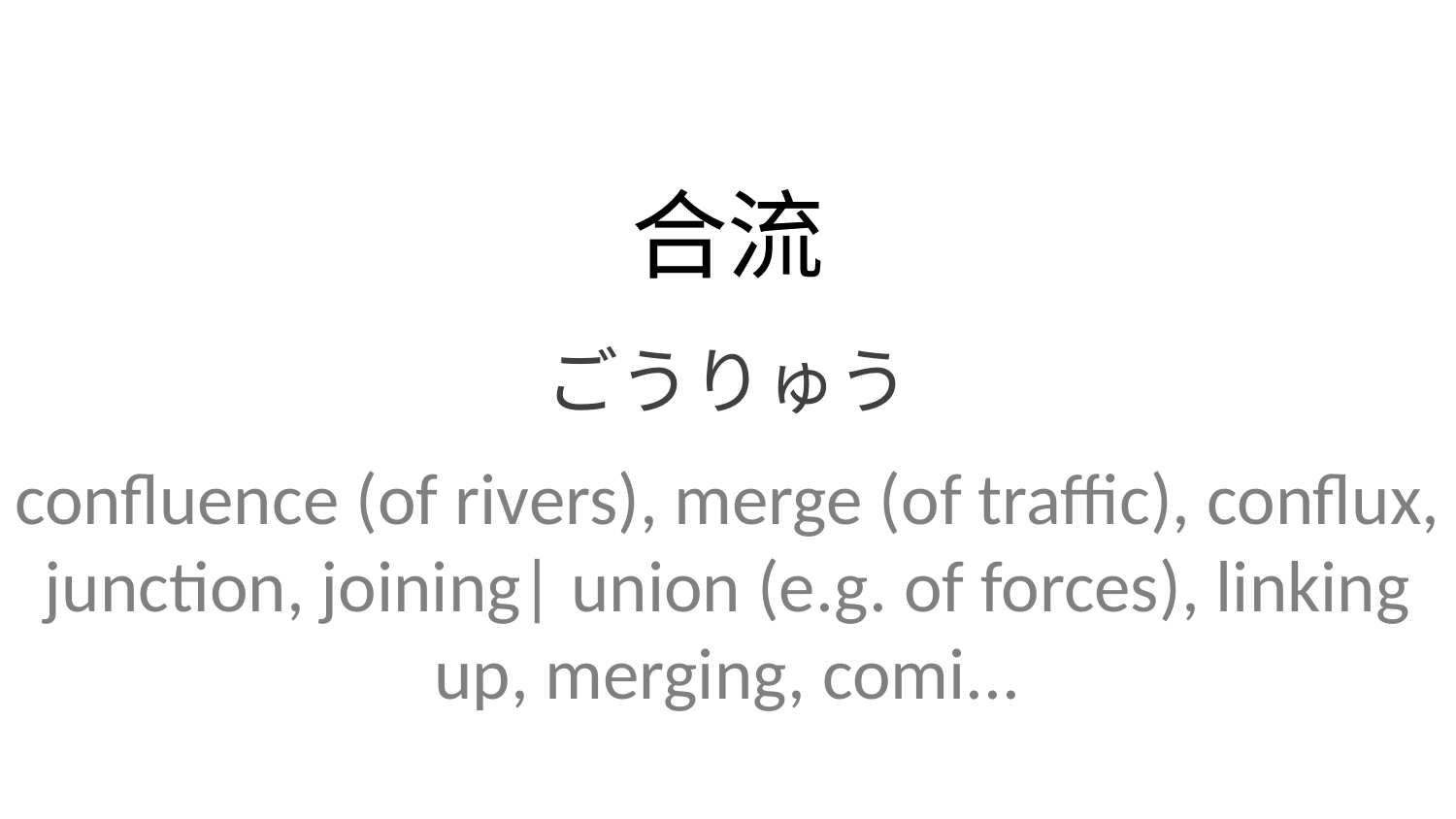

合流

ごうりゅう
confluence (of rivers), merge (of traffic), conflux, junction, joining| union (e.g. of forces), linking up, merging, comi...